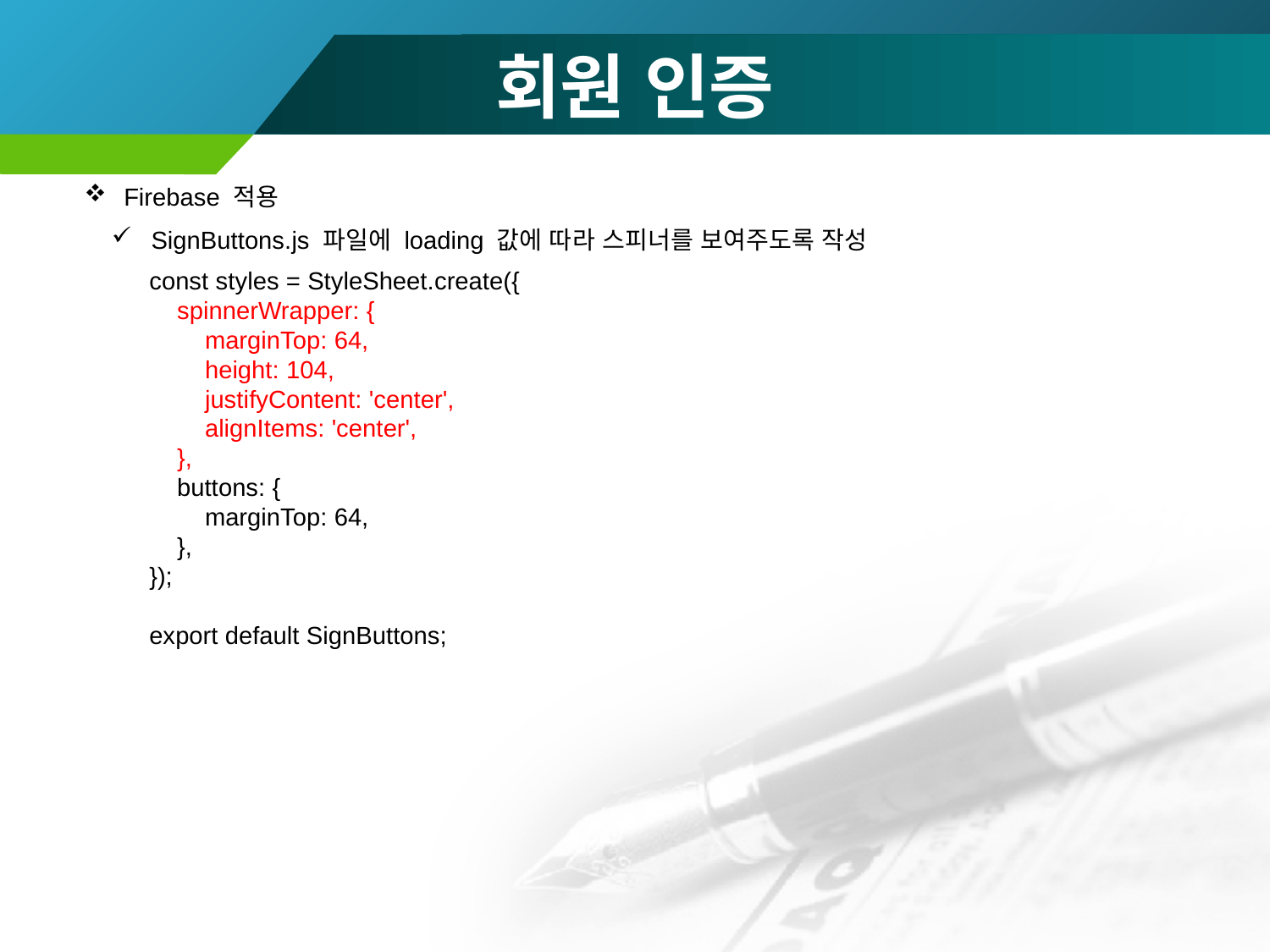

# 회원 인증
Firebase 적용
SignButtons.js 파일에 loading 값에 따라 스피너를 보여주도록 작성
const styles = StyleSheet.create({
    spinnerWrapper: {
        marginTop: 64,
        height: 104,
        justifyContent: 'center',
        alignItems: 'center',
    },
    buttons: {
        marginTop: 64,
    },
});

export default SignButtons;